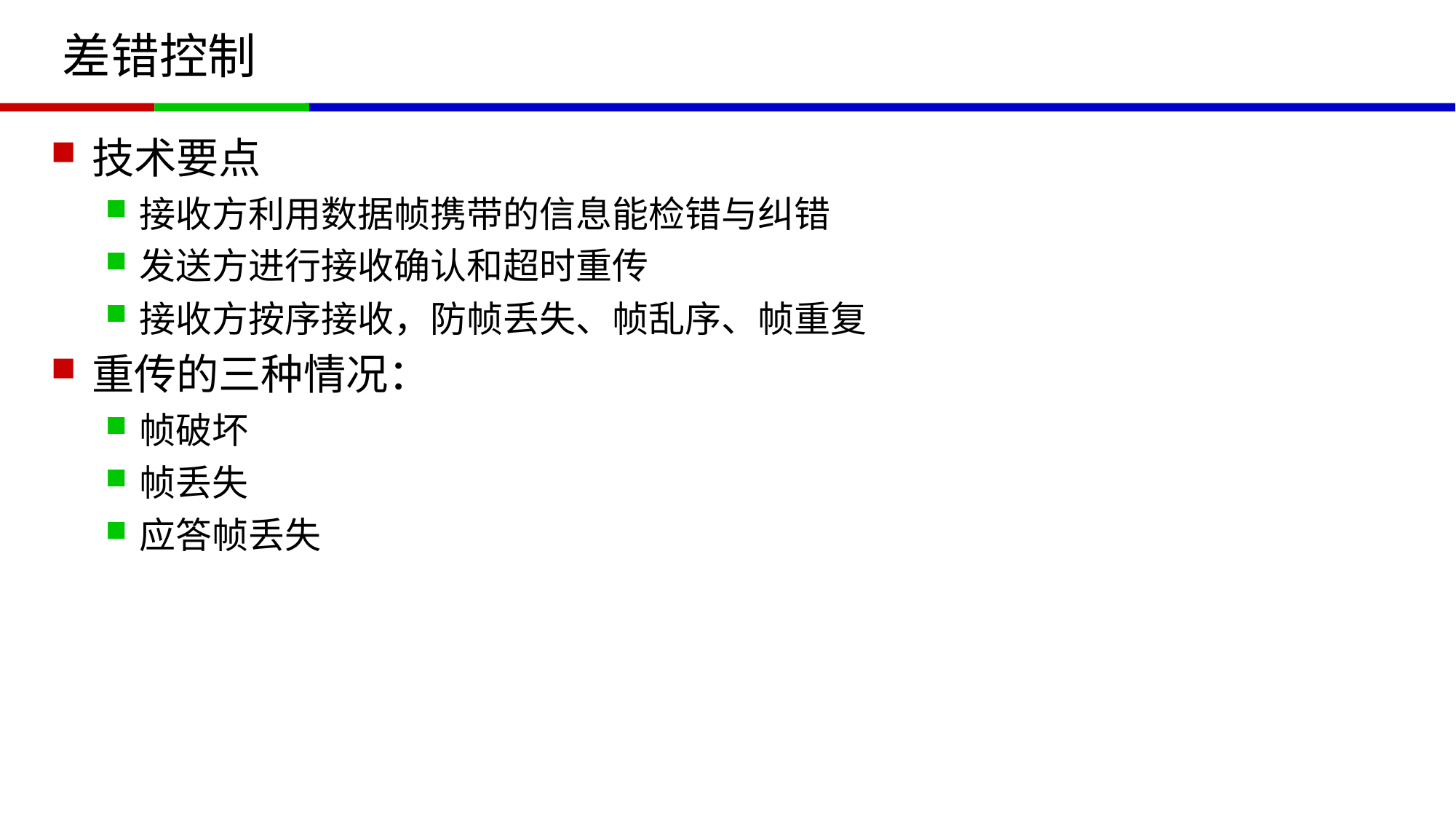

# 差错控制
技术要点
接收方利用数据帧携带的信息能检错与纠错
发送方进行接收确认和超时重传
接收方按序接收，防帧丢失、帧乱序、帧重复
重传的三种情况：
帧破坏
帧丢失
应答帧丢失

42